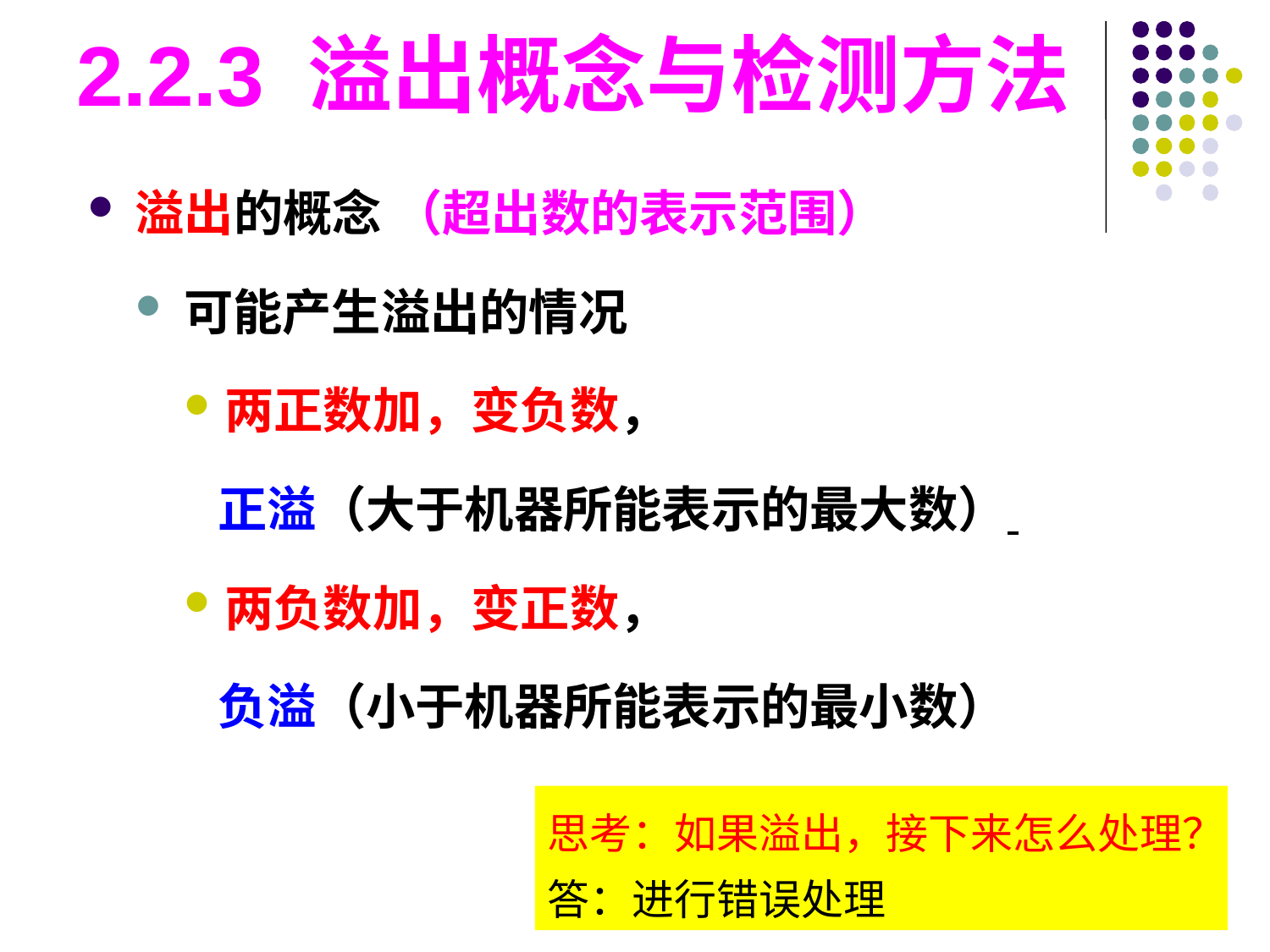

2.2.3 溢出概念与检测方法
溢出的概念 （超出数的表示范围）
可能产生溢出的情况
两正数加，变负数，
  正溢（大于机器所能表示的最大数）
两负数加，变正数，
  负溢（小于机器所能表示的最小数）
思考：如果溢出，接下来怎么处理？
答：进行错误处理
#
41